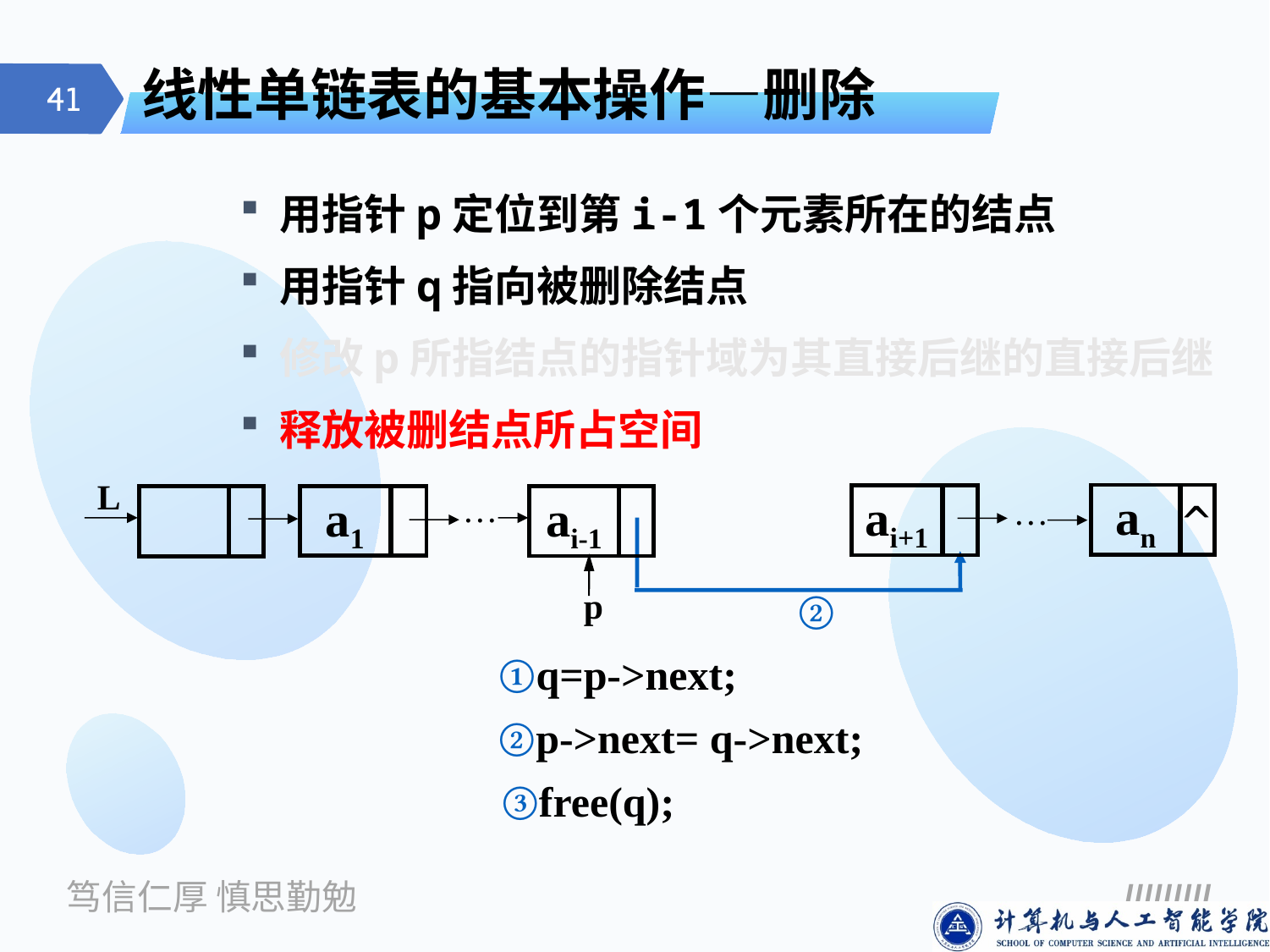

# 线性单链表的基本操作—删除
用指针p定位到第i-1个元素所在的结点
用指针q指向被删除结点
修改p所指结点的指针域为其直接后继的直接后继
释放被删结点所占空间

L
…
…
an
^
ai+1

a1

ai-1

p
②

①q=p->next;
②p->next= q->next;
③free(q);